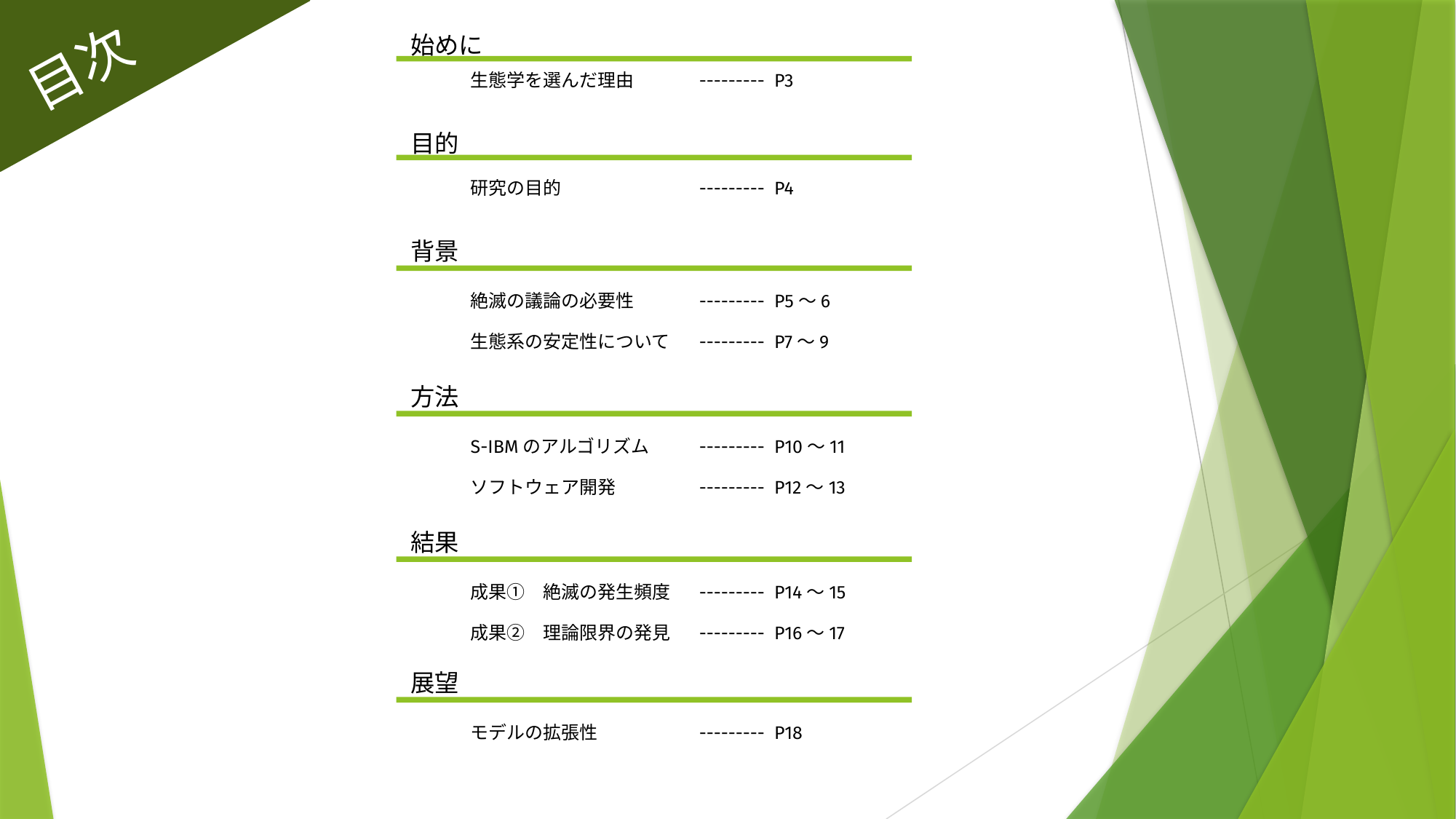

始めに
目次

生態学を選んだ理由
---------  P3
目的

研究の目的
---------  P4
背景

絶滅の議論の必要性
---------  P5～6
生態系の安定性について
---------  P7～9
方法

S-IBMのアルゴリズム
---------  P10～11
ソフトウェア開発
---------  P12～13
結果

成果①　絶滅の発生頻度
---------  P14～15
成果②　理論限界の発見
---------  P16～17
展望

モデルの拡張性
---------  P18